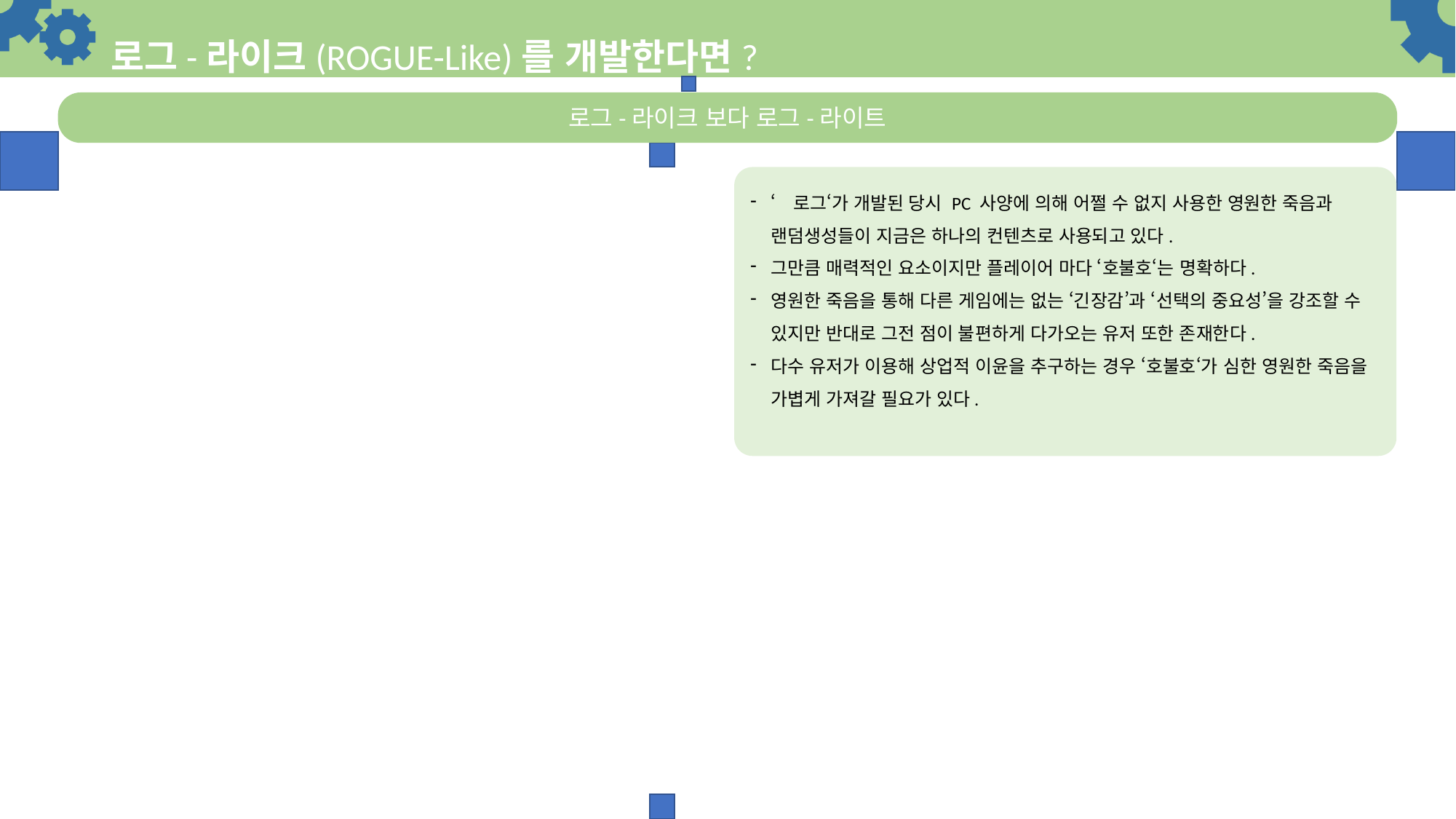

# 로그-라이크(ROGUE-Like)를 개발한다면?

로그-라이크 보다 로그-라이트

‘로그‘가 개발된 당시 PC 사양에 의해 어쩔 수 없지 사용한 영원한 죽음과 랜덤생성들이 지금은 하나의 컨텐츠로 사용되고 있다.
그만큼 매력적인 요소이지만 플레이어 마다 ‘호불호‘는 명확하다.
영원한 죽음을 통해 다른 게임에는 없는 ‘긴장감’과 ‘선택의 중요성’을 강조할 수 있지만 반대로 그전 점이 불편하게 다가오는 유저 또한 존재한다.
다수 유저가 이용해 상업적 이윤을 추구하는 경우 ‘호불호‘가 심한 영원한 죽음을 가볍게 가져갈 필요가 있다.